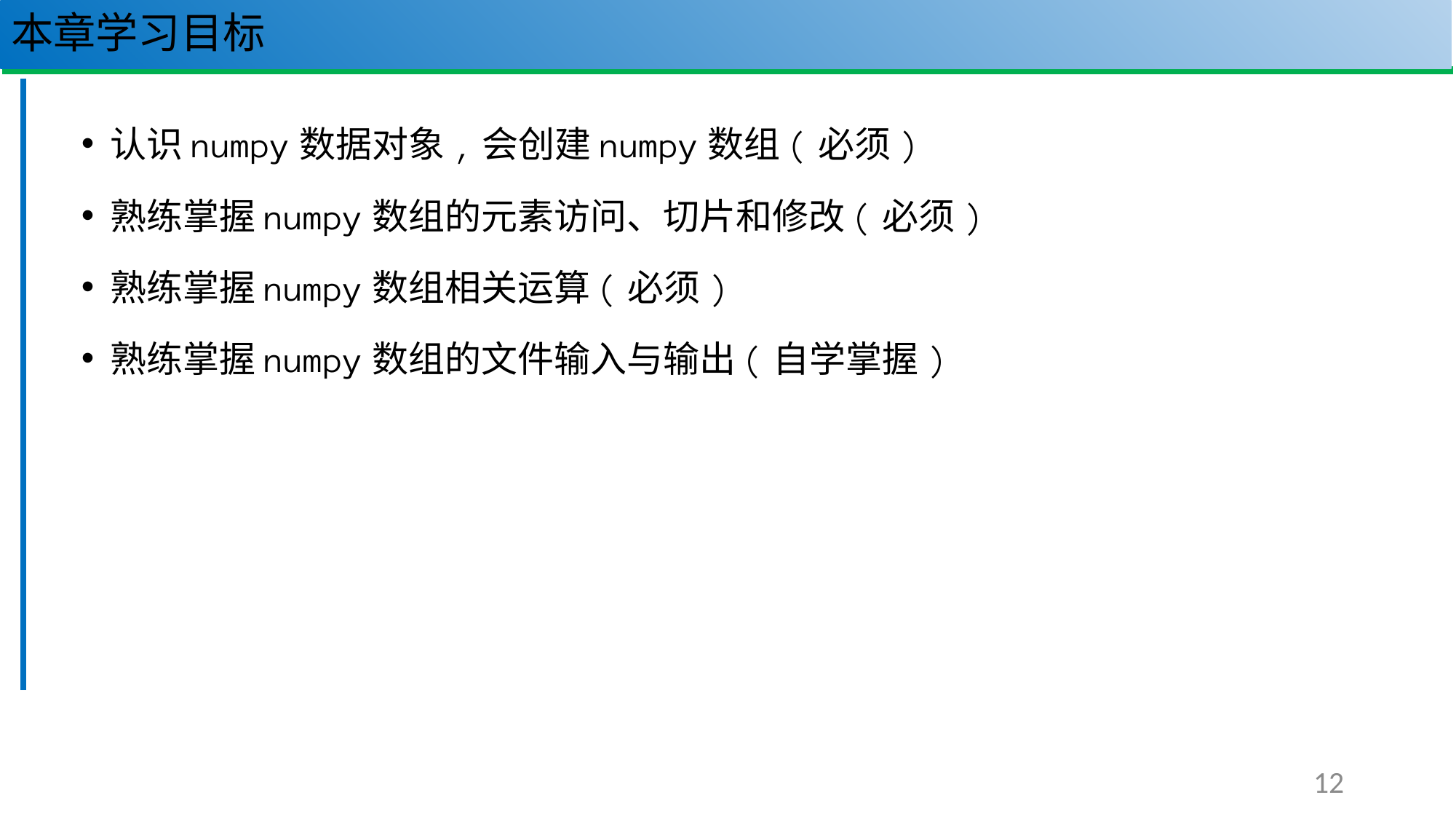

# 本章学习目标
认识numpy数据对象,会创建numpy数组(必须)
熟练掌握numpy数组的元素访问、切片和修改(必须)
熟练掌握numpy数组相关运算(必须)
熟练掌握numpy数组的文件输入与输出(自学掌握)

12